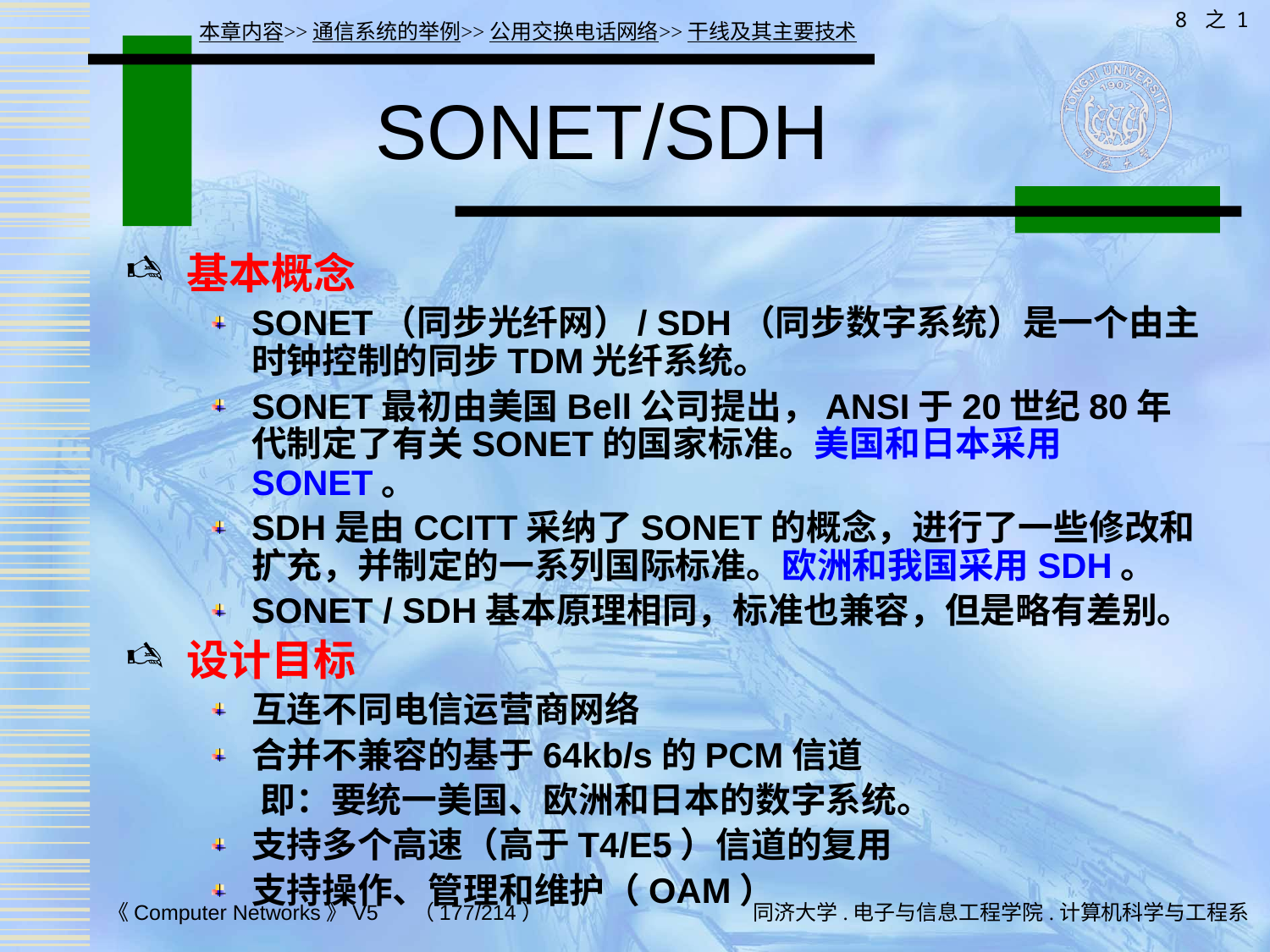

8 之 1
本章内容>>通信系统的举例>>公用交换电话网络>>干线及其主要技术
# SONET/SDH
基本概念
SONET（同步光纤网）/ SDH（同步数字系统）是一个由主时钟控制的同步TDM光纤系统。
SONET最初由美国Bell公司提出，ANSI于20世纪80年代制定了有关SONET的国家标准。美国和日本采用SONET。
SDH是由CCITT采纳了SONET的概念，进行了一些修改和扩充，并制定的一系列国际标准。欧洲和我国采用SDH。
SONET / SDH基本原理相同，标准也兼容，但是略有差别。
设计目标
互连不同电信运营商网络
合并不兼容的基于64kb/s的PCM信道
     即：要统一美国、欧洲和日本的数字系统。
支持多个高速（高于T4/E5）信道的复用
支持操作、管理和维护（OAM）